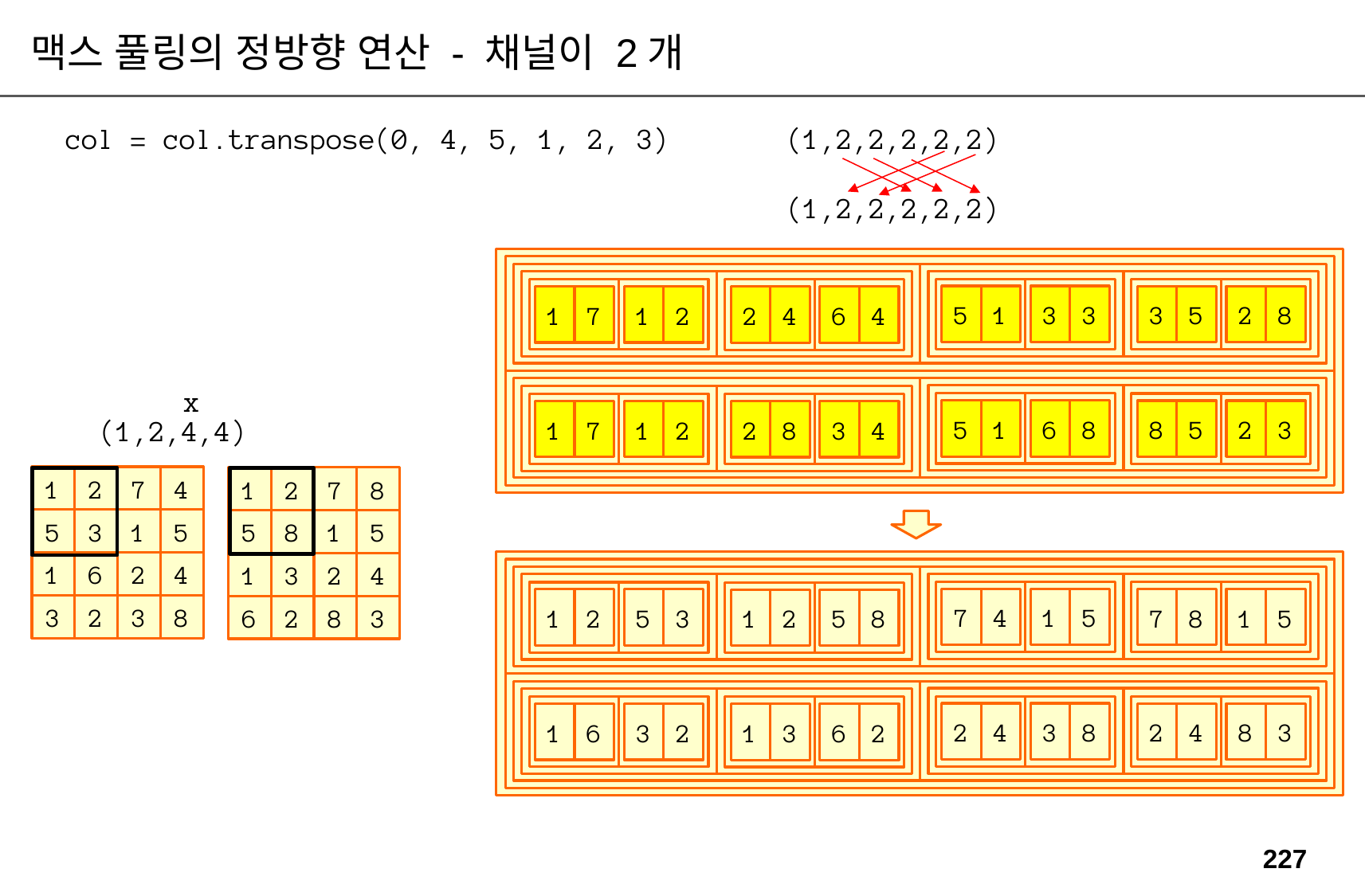

맥스 풀링의 정방향 연산 - 채널이 2개
col = col.transpose(0, 4, 5, 1, 2, 3)
(1,2,2,2,2,2)
(1,2,2,2,2,2)

3
3
5
1
2
8
3
5
1
2
1
7
6
4
2
4

x

6
8
5
1
2
3
8
5
1
2
1
7
3
4
2
8
(1,2,4,4)
1
2
7
4
1
2
7
8

5
3
1
5
5
8
1
5

1
6
2
4
1
3
2
4

1
5
7
4
1
5
7
8
5
3
1
2
5
8
1
2
3
2
3
8
6
2
8
3

3
8
2
4
8
3
2
4
3
2
1
6
6
2
1
3